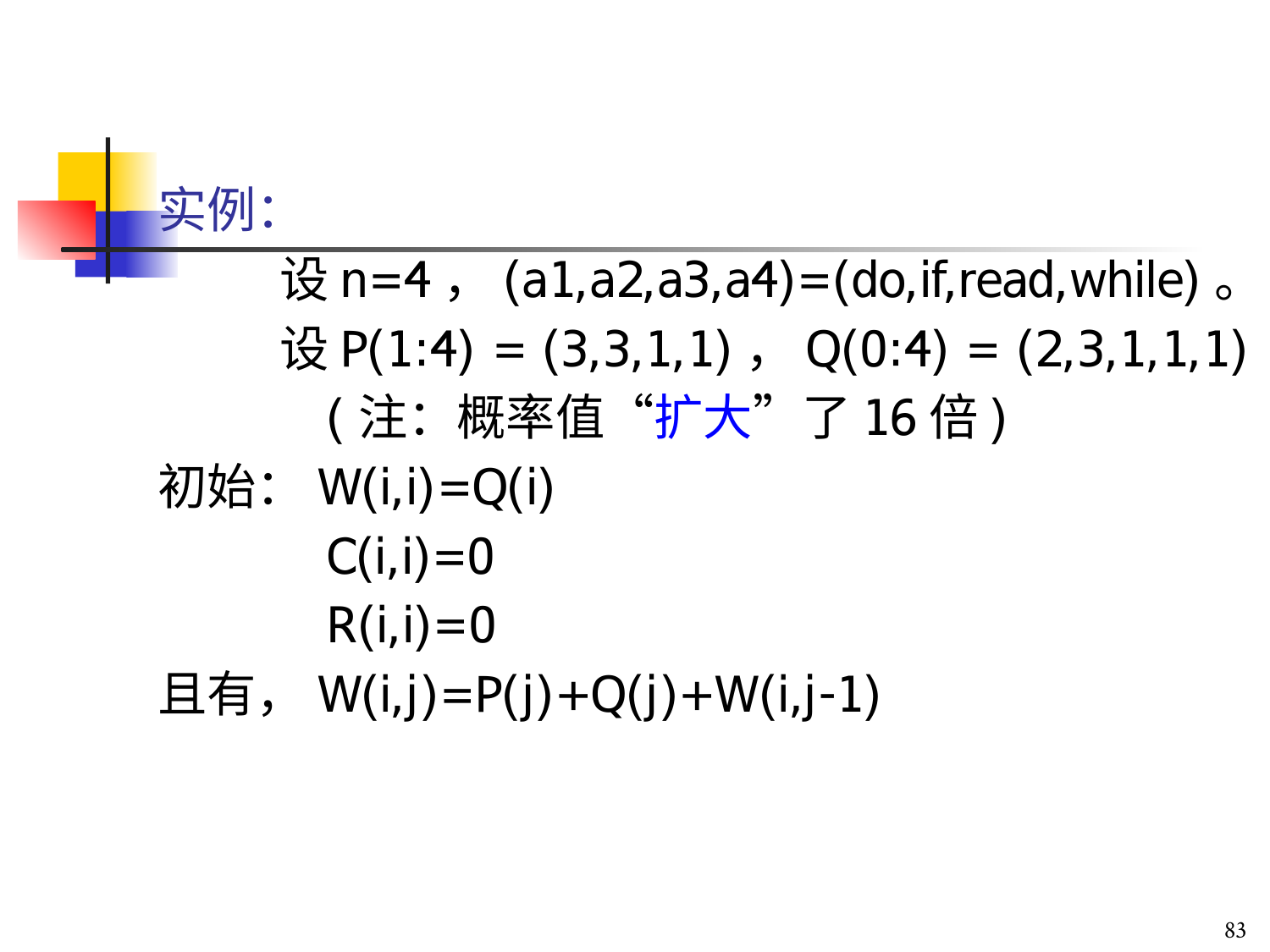

实例：
          设n=4，(a1,a2,a3,a4)=(do,if,read,while)。
          设P(1:4) = (3,3,1,1)，Q(0:4) = (2,3,1,1,1)
           (注：概率值“扩大”了16倍)
初始：W(i,i)=Q(i)
           C(i,i)=0
           R(i,i)=0
且有，W(i,j)=P(j)+Q(j)+W(i,j-1)
83